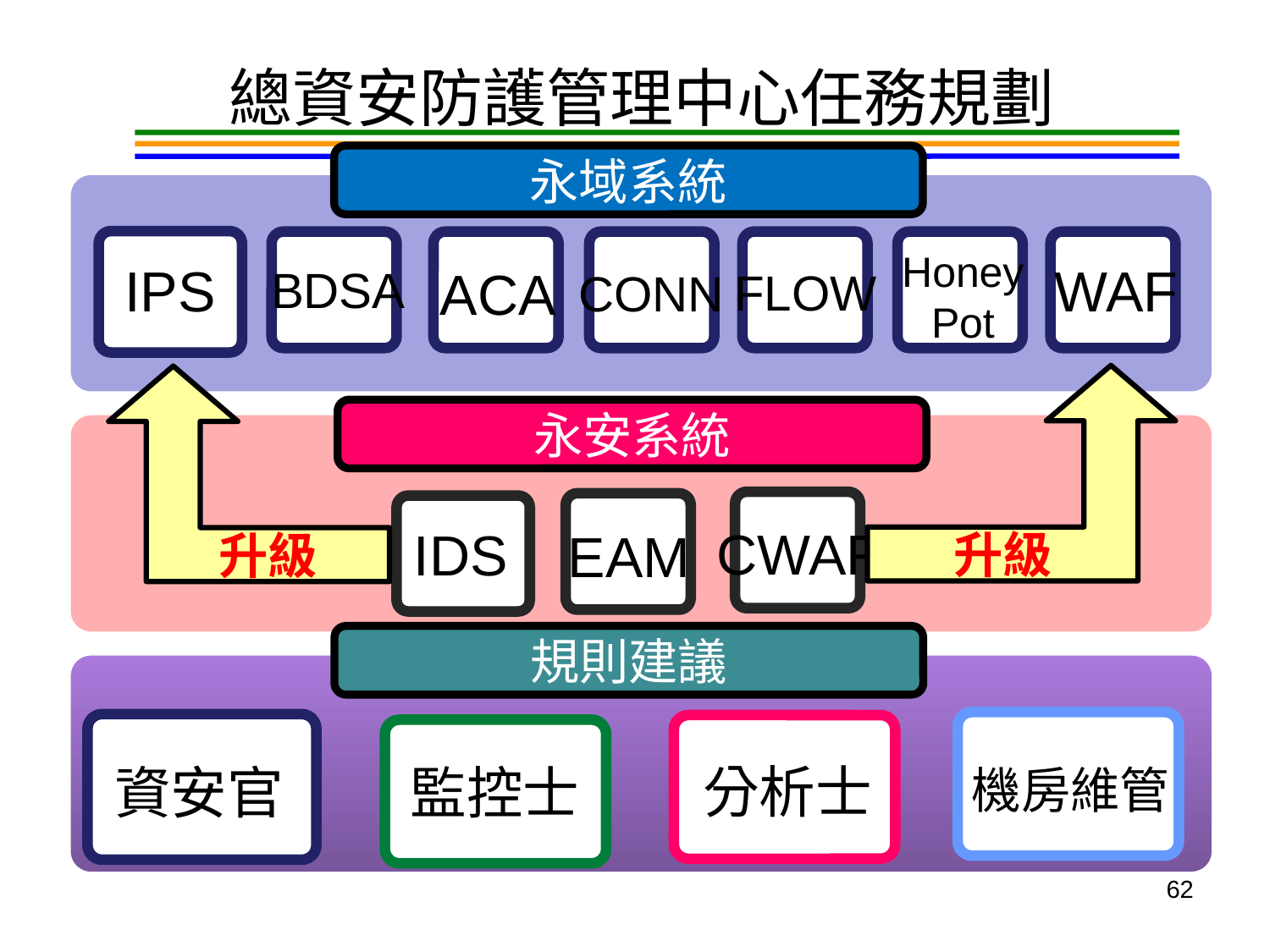

總資安防護管理中心任務規劃
永域系統

Honey
Pot
IPS
WAF
ACA
BDSA
FLOW
CONN
升級
升級
永安系統

CWAF
IDS
EAM
規則建議

分析士
監控士
資安官
機房維管
62